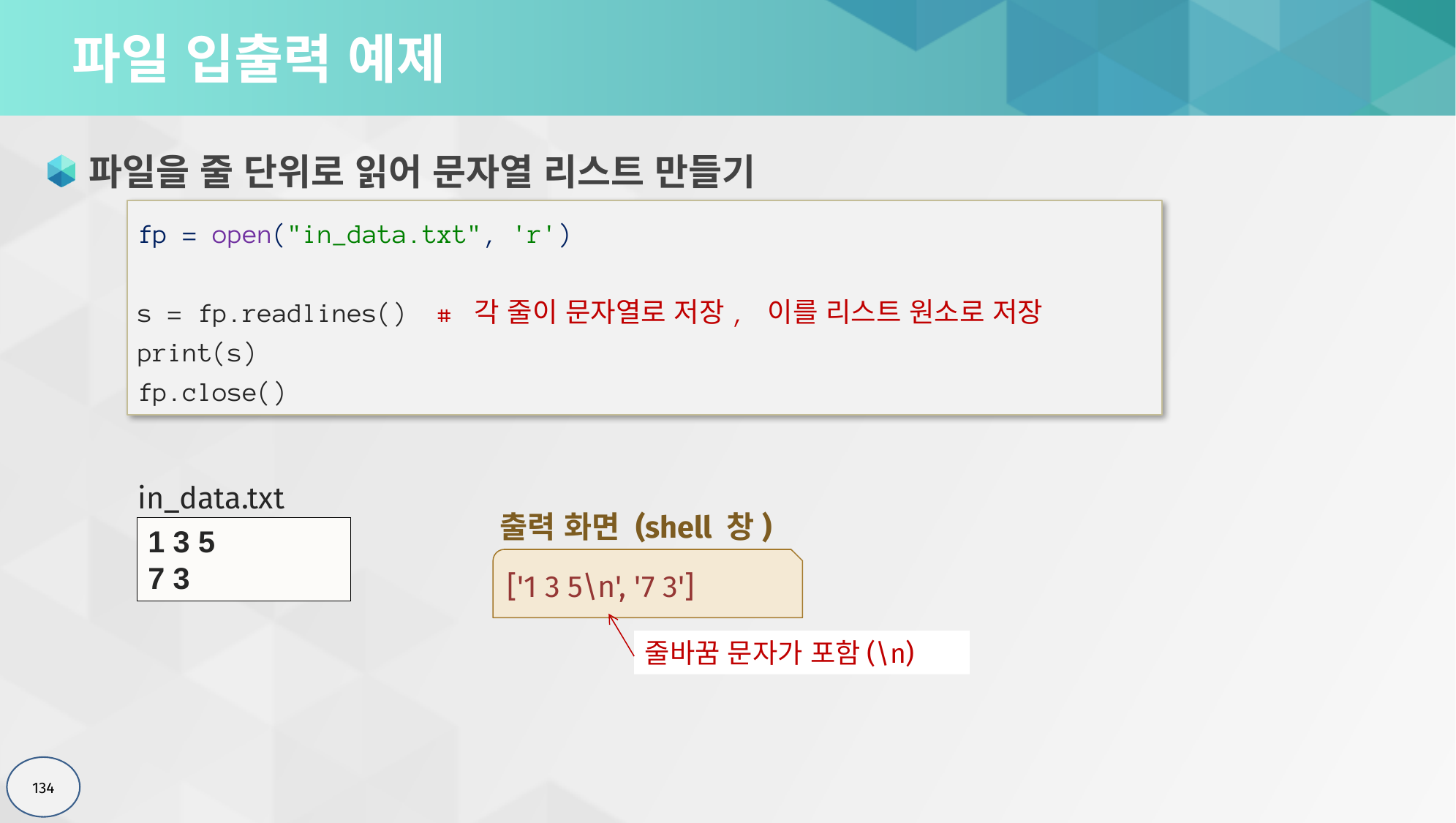

# 파일 입출력 예제
파일을 줄 단위로 읽어 문자열 리스트 만들기

fp = open("in_data.txt", 'r')

s = fp.readlines()  # 각 줄이 문자열로 저장, 이를 리스트 원소로 저장
print(s)
fp.close()
in_data.txt
1 3 5
7 3
출력 화면 (shell 창)
['1 3 5\n', '7 3']
줄바꿈 문자가 포함(\n)